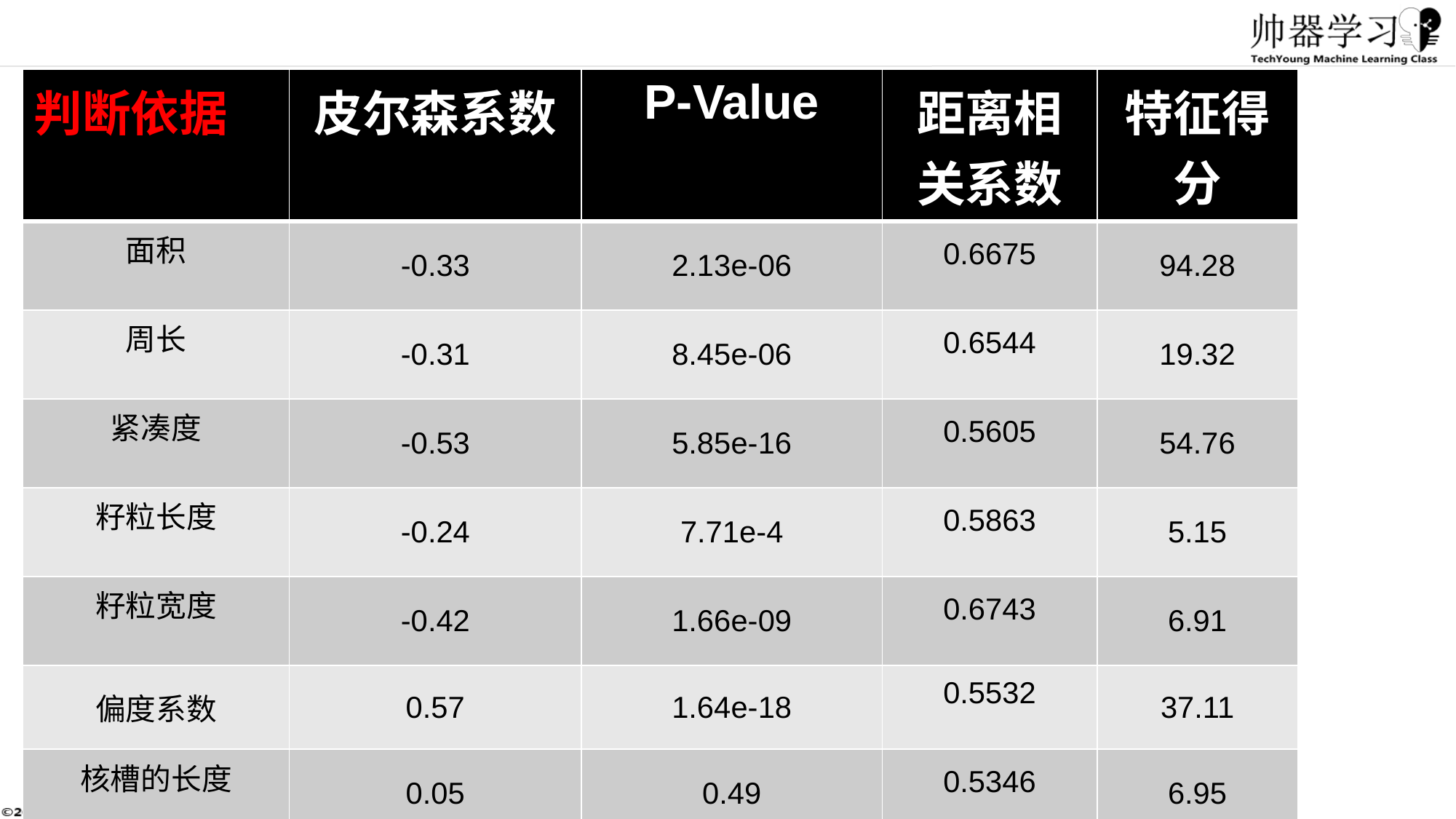

| 判断依据 | 皮尔森系数 | P-Value | 距离相关系数 | 特征得分 |
| --- | --- | --- | --- | --- |
| 面积 | -0.33 | 2.13e-06 | 0.6675 | 94.28 |
| 周长 | -0.31 | 8.45e-06 | 0.6544 | 19.32 |
| 紧凑度 | -0.53 | 5.85e-16 | 0.5605 | 54.76 |
| 籽粒长度 | -0.24 | 7.71e-4 | 0.5863 | 5.15 |
| 籽粒宽度 | -0.42 | 1.66e-09 | 0.6743 | 6.91 |
| 偏度系数 | 0.57 | 1.64e-18 | 0.5532 | 37.11 |
| 核槽的长度 | 0.05 | 0.49 | 0.5346 | 6.95 |